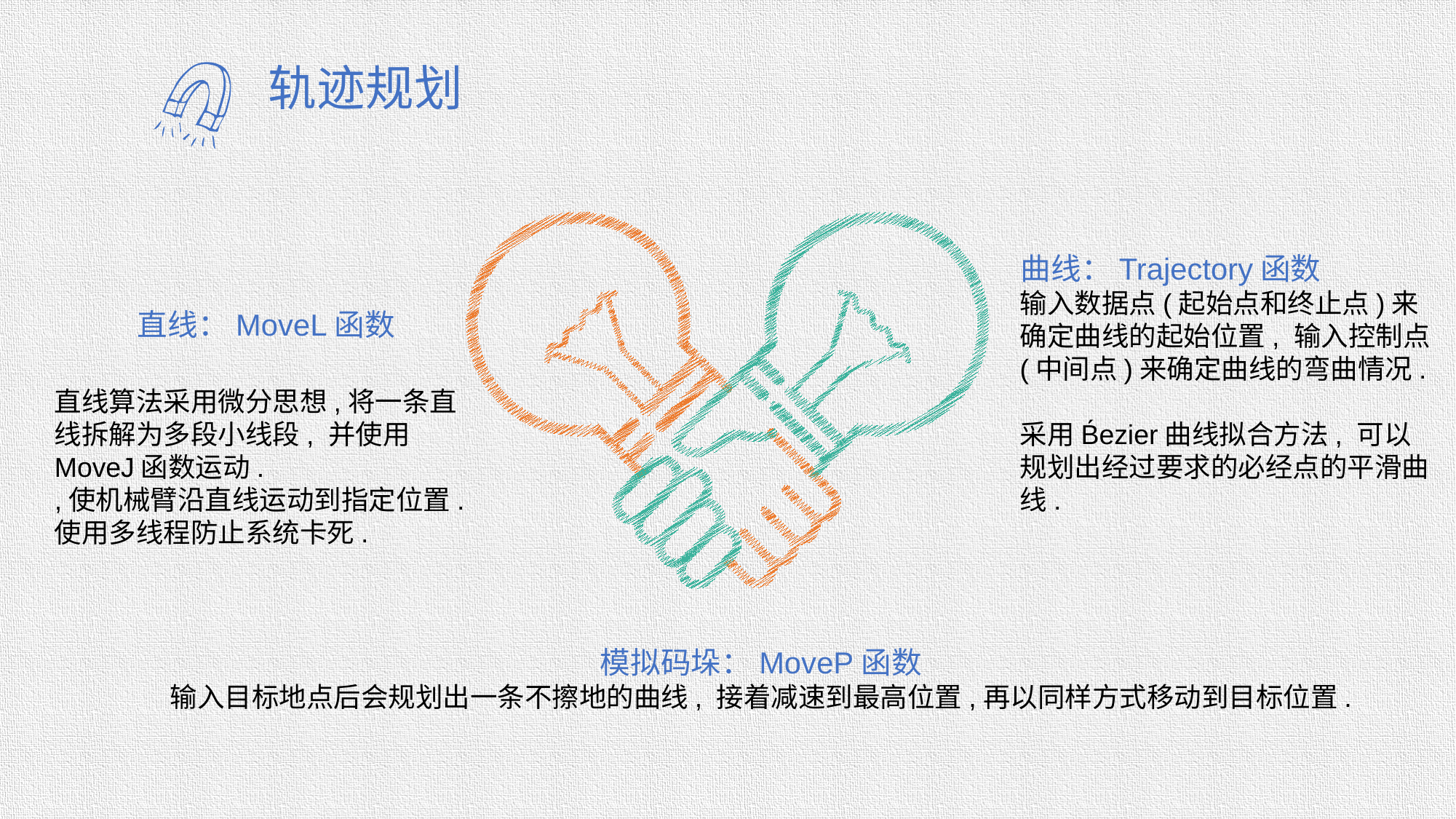

轨迹规划

曲线：Trajectory函数
输入数据点(起始点和终止点)来确定曲线的起始位置, 输入控制点 (中间点)来确定曲线的弯曲情况.

采用B́ezier曲线拟合方法, 可以规划出经过要求的必经点的平滑曲线.

直线：MoveL函数
直线算法采用微分思想,将一条直线拆解为多段小线段, 并使用MoveJ函数运动.
,使机械臂沿直线运动到指定位置. 使用多线程防止系统卡死.

模拟码垛：MoveP函数
输入目标地点后会规划出一条不擦地的曲线, 接着减速到最高位置,再以同样方式移动到目标位置.